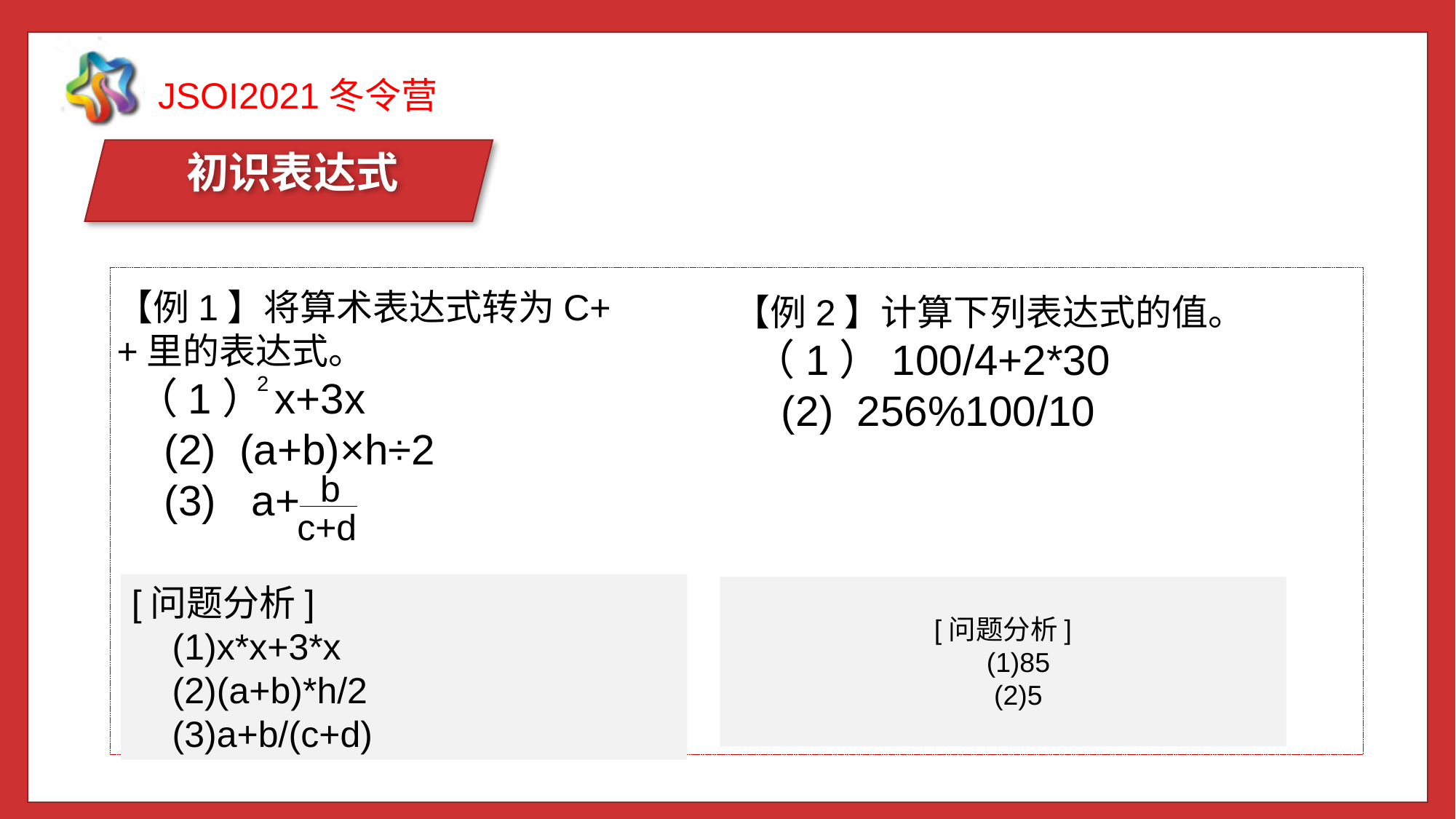

初识表达式

【例1】将算术表达式转为C++里的表达式。
  （1）x+3x
    (2)  (a+b)×h÷2
    (3)   a+

2
b
c+d
【例2】计算下列表达式的值。
  （1）100/4+2*30
    (2)  256%100/10

2
[问题分析]
    (1)x*x+3*x
    (2)(a+b)*h/2
    (3)a+b/(c+d)
[问题分析]
    (1)85
    (2)5